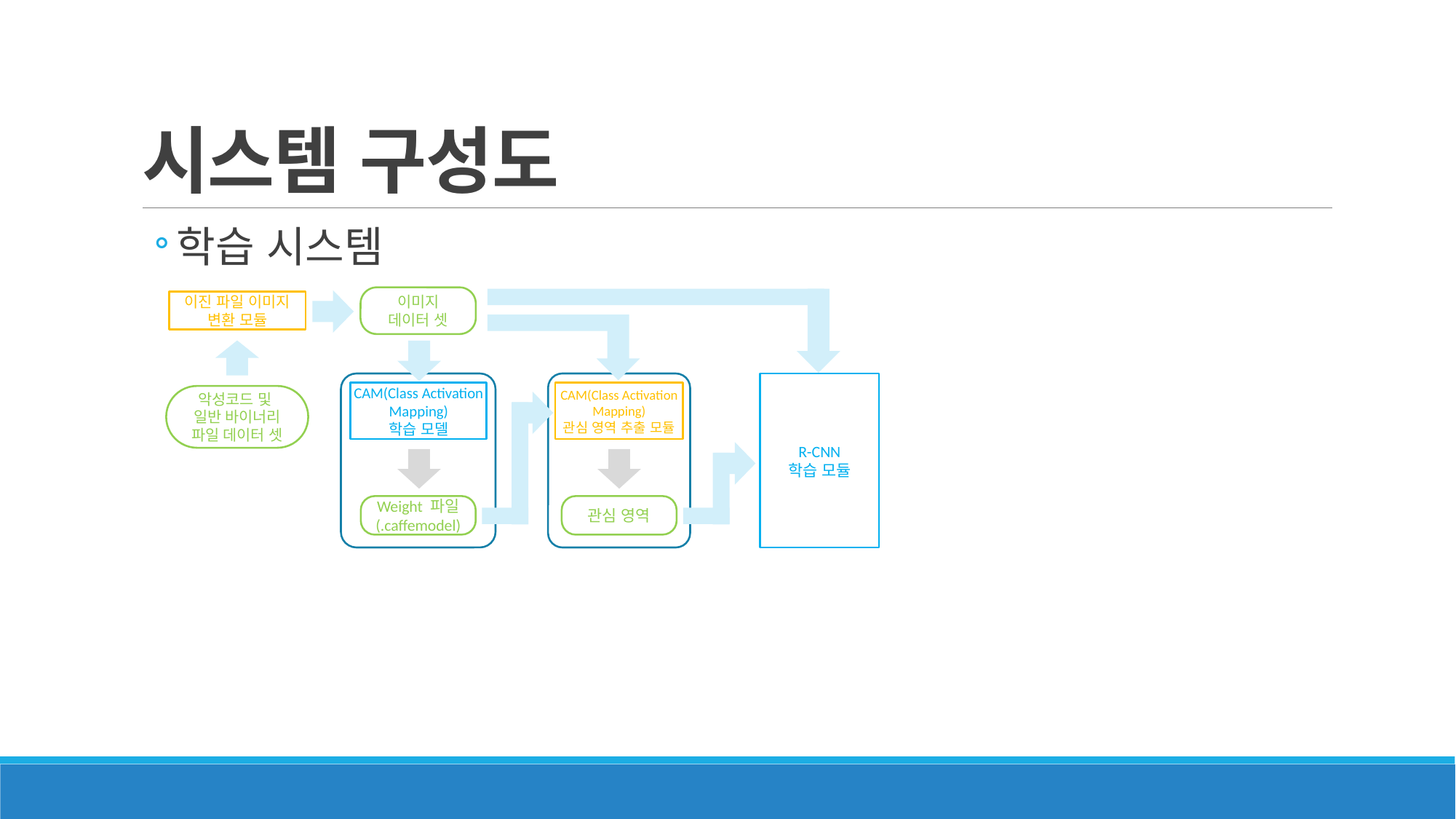

# 시스템 구성도
학습 시스템
이미지
데이터 셋

이진 파일 이미지 변환 모듈

R-CNN
학습 모듈

CAM(Class Activation Mapping)
학습 모델
CAM(Class Activation Mapping)
관심 영역 추출 모듈
악성코드 및
일반 바이너리 파일 데이터 셋

Weight 파일
(.caffemodel)
관심 영역